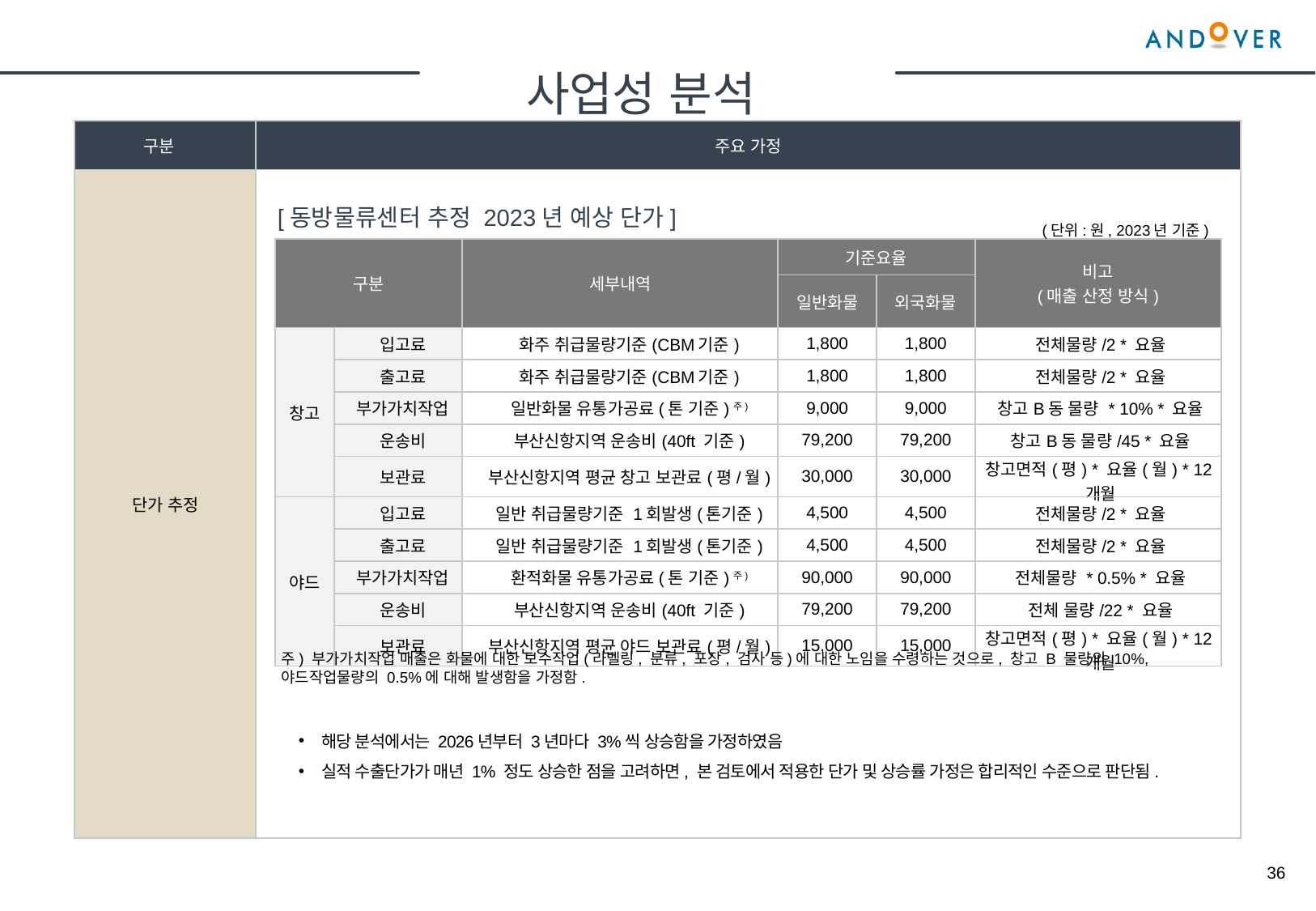

사업성 분석
| 구분 | 주요 가정 |
| --- | --- |
| 단가 추정 |  |
[동방물류센터 추정 2023년 예상 단가]
(단위:원, 2023년 기준)
| 구분 |  | 세부내역 | 기준요율 |  | 비고 (매출 산정 방식) |
| --- | --- | --- | --- | --- | --- |
|  |  |  | 일반화물 | 외국화물 |  |
| 창고 | 입고료 | 화주 취급물량기준(CBM기준) | 1,800 | 1,800 | 전체물량/2 \* 요율 |
|  | 출고료 | 화주 취급물량기준(CBM기준) | 1,800 | 1,800 | 전체물량/2 \* 요율 |
|  | 부가가치작업 | 일반화물 유통가공료(톤 기준)주) | 9,000 | 9,000 | 창고B동 물량 \* 10% \* 요율 |
|  | 운송비 | 부산신항지역 운송비(40ft 기준) | 79,200 | 79,200 | 창고B동 물량/45 \* 요율 |
|  | 보관료 | 부산신항지역 평균 창고 보관료(평/월) | 30,000 | 30,000 | 창고면적(평) \* 요율(월) \* 12개월 |
| 야드 | 입고료 | 일반 취급물량기준 1회발생(톤기준) | 4,500 | 4,500 | 전체물량/2 \* 요율 |
|  | 출고료 | 일반 취급물량기준 1회발생(톤기준) | 4,500 | 4,500 | 전체물량/2 \* 요율 |
|  | 부가가치작업 | 환적화물 유통가공료(톤 기준)주) | 90,000 | 90,000 | 전체물량 \* 0.5% \* 요율 |
|  | 운송비 | 부산신항지역 운송비(40ft 기준) | 79,200 | 79,200 | 전체 물량/22 \* 요율 |
|  | 보관료 | 부산신항지역 평균 야드 보관료(평/월) | 15,000 | 15,000 | 창고면적(평) \* 요율(월) \* 12개월 |
주) 부가가치작업 매출은 화물에 대한 보수작업(라벨링, 분류, 포장, 검사 등)에 대한 노임을 수령하는 것으로, 창고 B 물량의 10%, 야드작업물량의 0.5%에 대해 발생함을 가정함.
해당 분석에서는 2026년부터 3년마다 3%씩 상승함을 가정하였음
실적 수출단가가 매년 1% 정도 상승한 점을 고려하면, 본 검토에서 적용한 단가 및 상승률 가정은 합리적인 수준으로 판단됨.
36